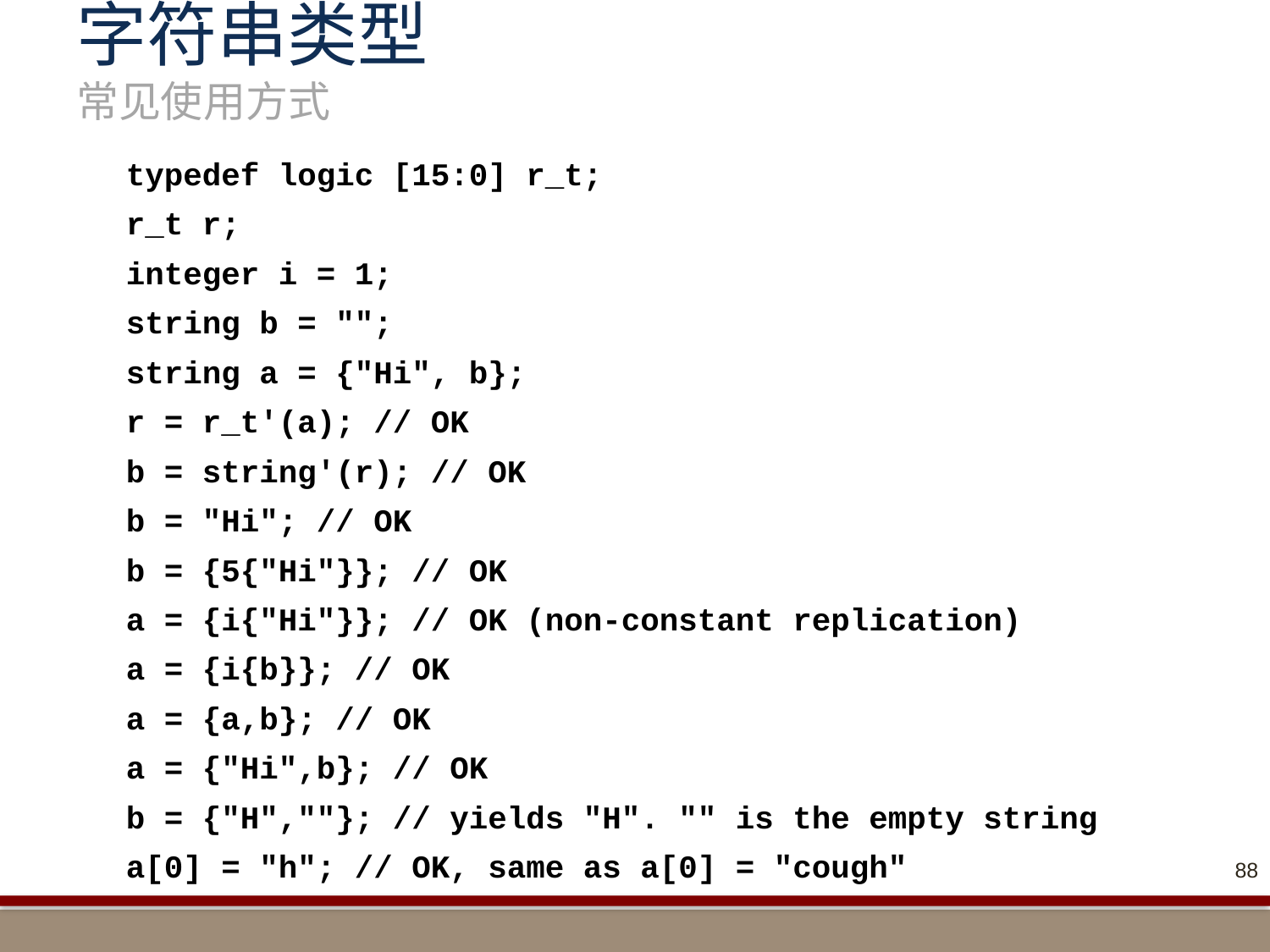

# 字符串类型 常见使用方式
typedef logic [15:0] r_t;
r_t r;
integer i = 1;
string b = "";
string a = {"Hi", b};
r = r_t'(a); // OK
b = string'(r); // OK
b = "Hi"; // OK
b = {5{"Hi"}}; // OK
a = {i{"Hi"}}; // OK (non-constant replication)
a = {i{b}}; // OK
a = {a,b}; // OK
a = {"Hi",b}; // OK
b = {"H",""}; // yields "H". "" is the empty string
a[0] = "h"; // OK, same as a[0] = "cough"
88